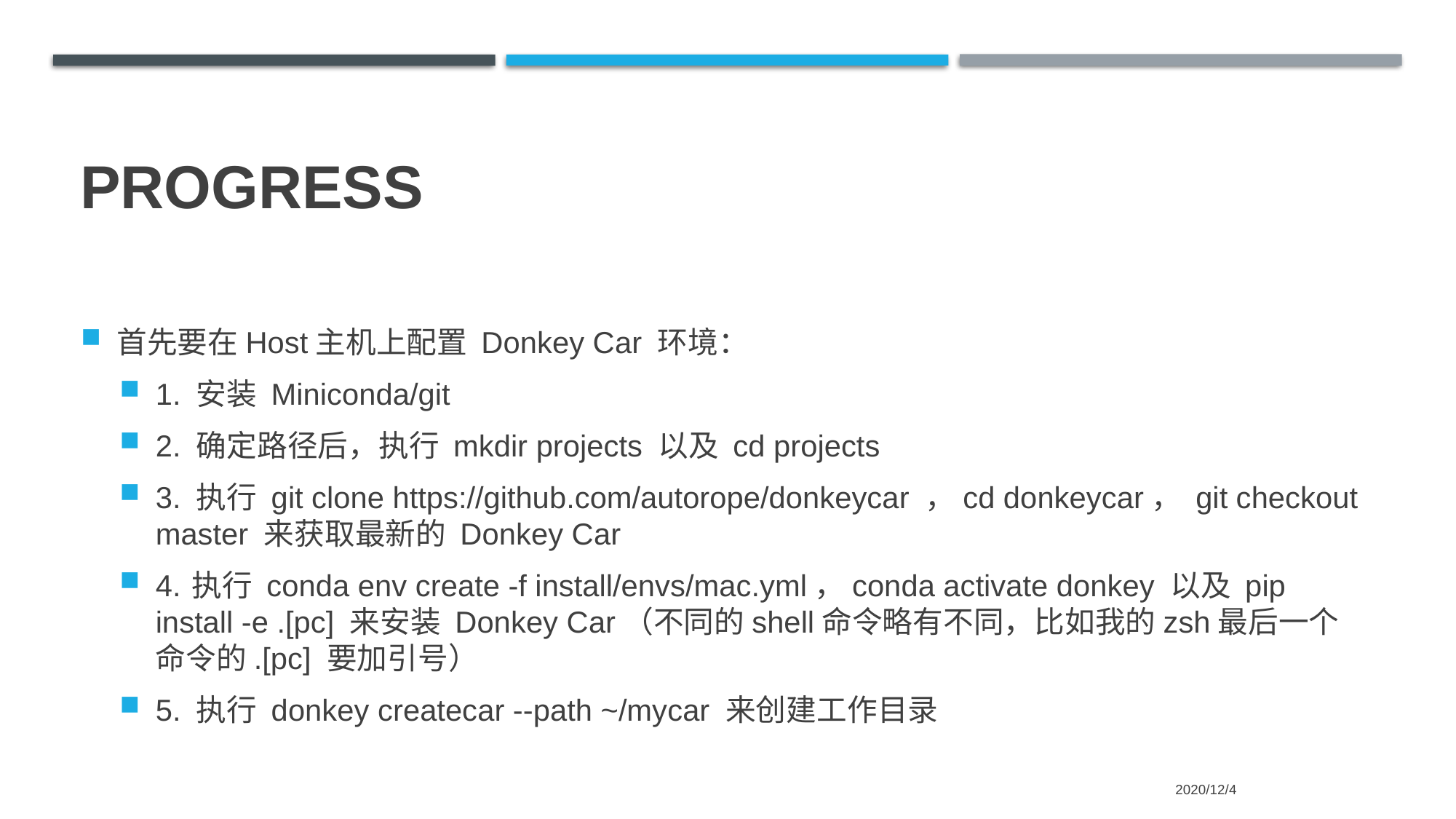

# Progress
首先要在Host主机上配置 Donkey Car 环境：
1. 安装 Miniconda/git
2. 确定路径后，执行 mkdir projects 以及 cd projects
3. 执行 git clone https://github.com/autorope/donkeycar ，cd donkeycar， git checkout master 来获取最新的 Donkey Car
4. 执行 conda env create -f install/envs/mac.yml，conda activate donkey 以及 pip install -e .[pc] 来安装 Donkey Car（不同的shell命令略有不同，比如我的zsh最后一个命令的.[pc] 要加引号）
5. 执行 donkey createcar --path ~/mycar 来创建工作目录
2020/12/4